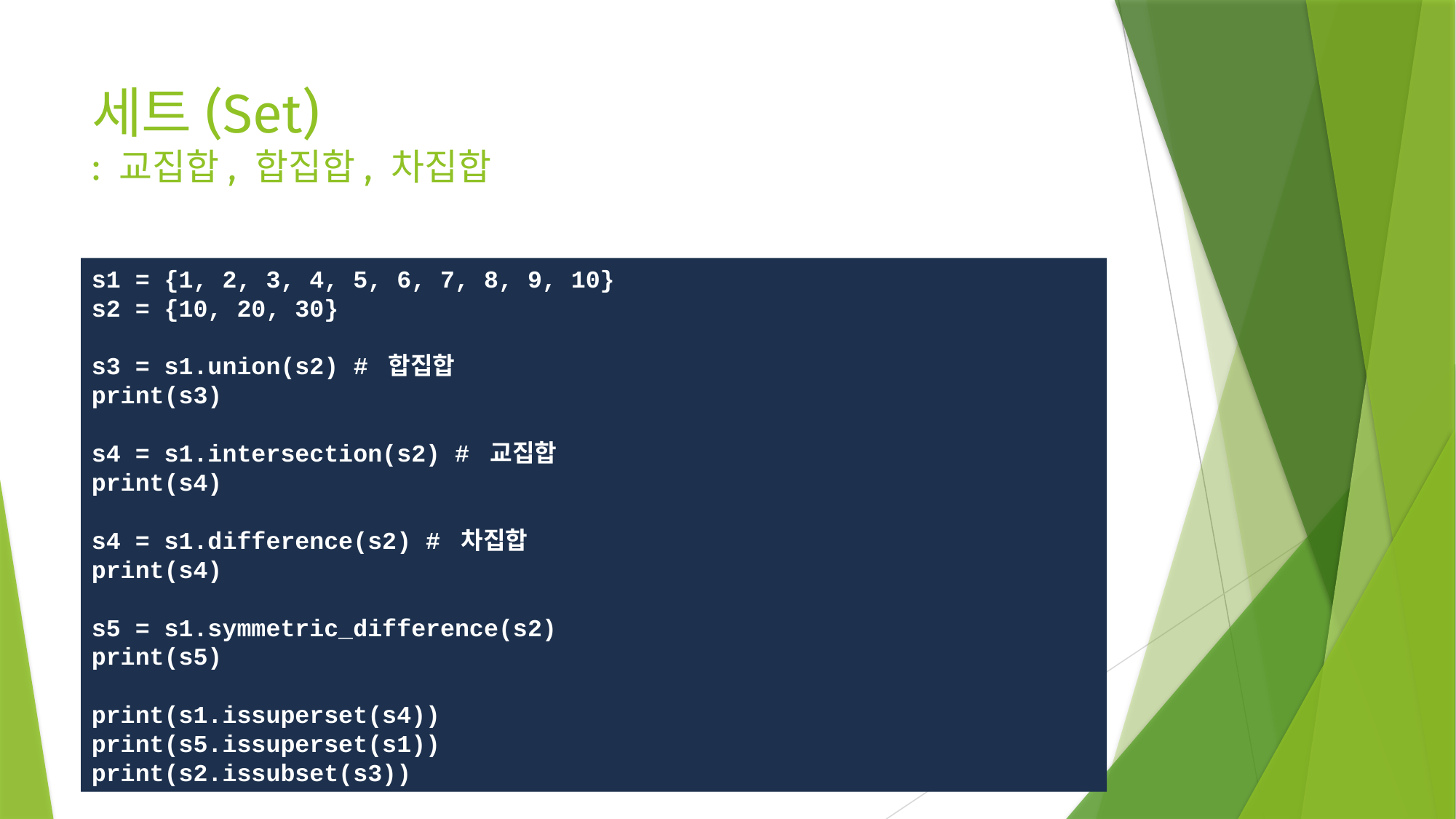

# 세트(Set) : 교집합, 합집합, 차집합

s1 = {1, 2, 3, 4, 5, 6, 7, 8, 9, 10}
s2 = {10, 20, 30}
s3 = s1.union(s2) # 합집합
print(s3)
s4 = s1.intersection(s2) # 교집합
print(s4)
s4 = s1.difference(s2) # 차집합
print(s4)
s5 = s1.symmetric_difference(s2)
print(s5)
print(s1.issuperset(s4))
print(s5.issuperset(s1))
print(s2.issubset(s3))